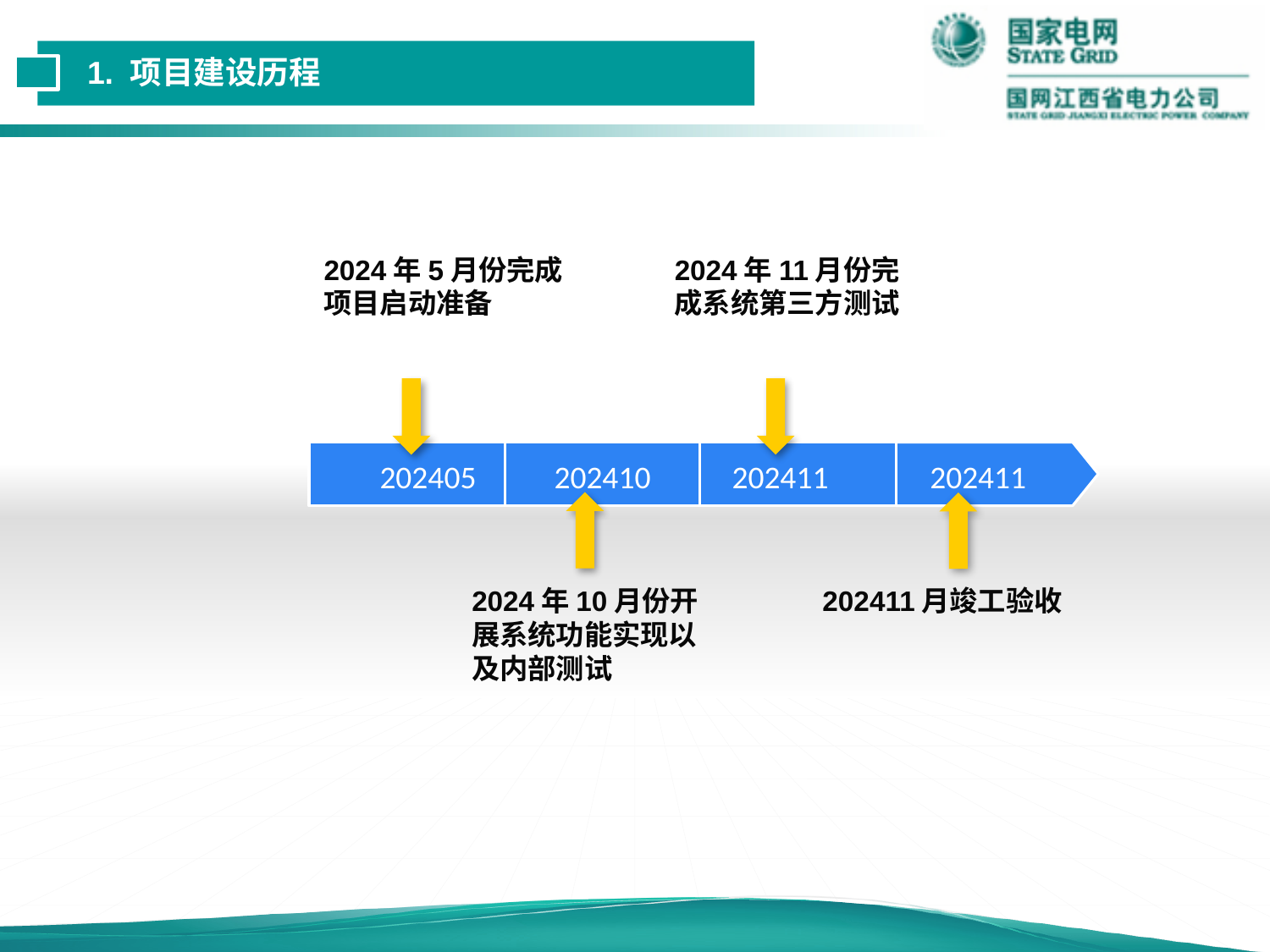

1. 项目建设历程

2024年5月份完成项目启动准备
2024年11月份完成系统第三方测试

202405
202410
202411
202411

202411月竣工验收
2024年10月份开展系统功能实现以及内部测试